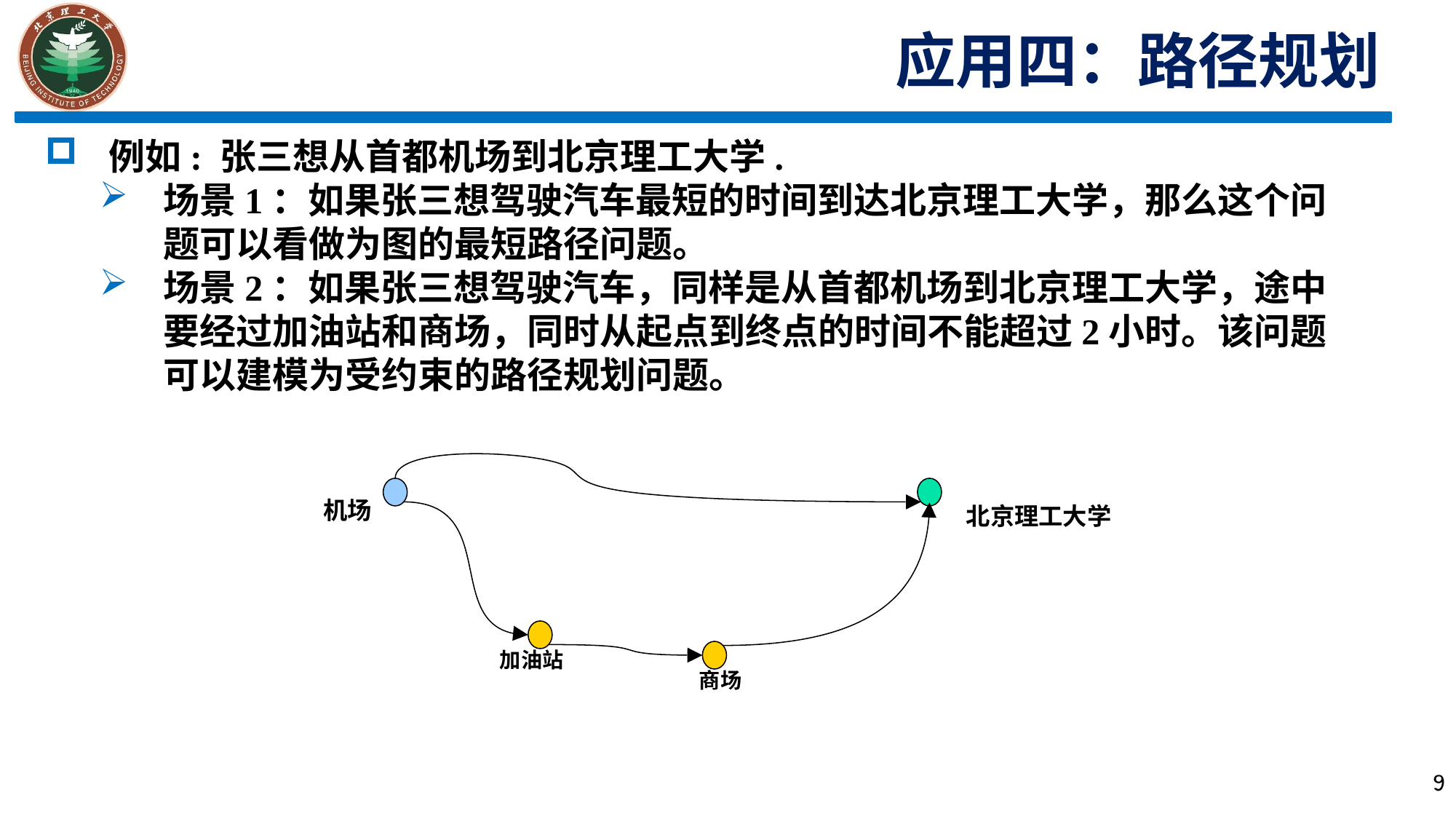

应用四：路径规划
例如: 张三想从首都机场到北京理工大学.
场景1：如果张三想驾驶汽车最短的时间到达北京理工大学，那么这个问题可以看做为图的最短路径问题。
场景2：如果张三想驾驶汽车，同样是从首都机场到北京理工大学，途中要经过加油站和商场，同时从起点到终点的时间不能超过2小时。该问题可以建模为受约束的路径规划问题。

机场
北京理工大学

加油站

商场
9